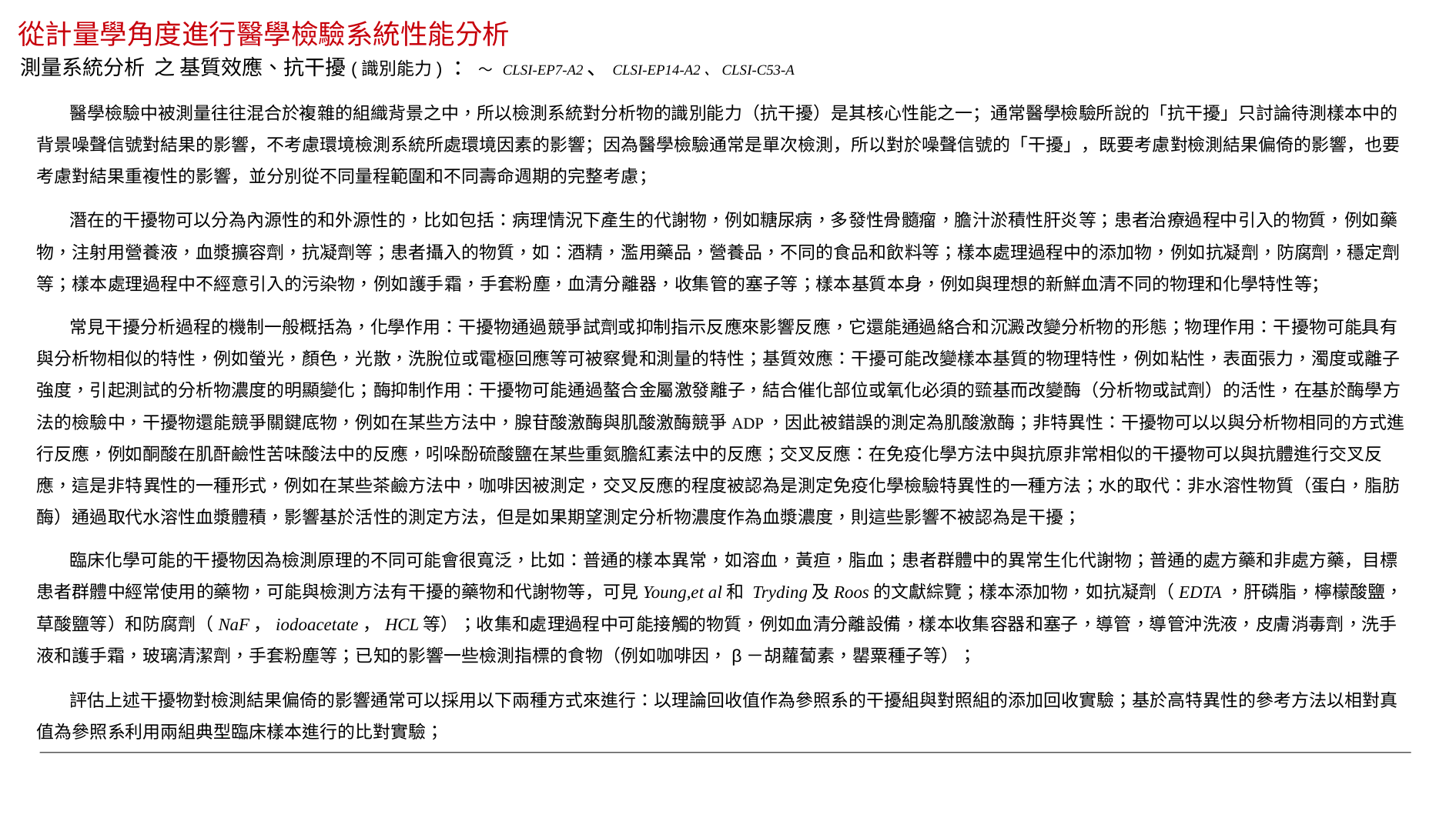

# 從計量學角度進行醫學檢驗系統性能分析
測量系統分析  之 基質效應、抗干擾(識別能力) ： ～ CLSI-EP7-A2、CLSI-EP14-A2、CLSI-C53-A
       醫學檢驗中被測量往往混合於複雜的組織背景之中，所以檢測系統對分析物的識別能力（抗干擾）是其核心性能之一；通常醫學檢驗所說的「抗干擾」只討論待測樣本中的背景噪聲信號對結果的影響，不考慮環境檢測系統所處環境因素的影響；因為醫學檢驗通常是單次檢測，所以對於噪聲信號的「干擾」，既要考慮對檢測結果偏倚的影響，也要考慮對結果重複性的影響，並分別從不同量程範圍和不同壽命週期的完整考慮；
       潛在的干擾物可以分為內源性的和外源性的，比如包括：病理情況下產生的代謝物，例如糖尿病，多發性骨髓瘤，膽汁淤積性肝炎等；患者治療過程中引入的物質，例如藥物，注射用營養液，血漿擴容劑，抗凝劑等；患者攝入的物質，如：酒精，濫用藥品，營養品，不同的食品和飲料等；樣本處理過程中的添加物，例如抗凝劑，防腐劑，穩定劑等；樣本處理過程中不經意引入的污染物，例如護手霜，手套粉塵，血清分離器，收集管的塞子等；樣本基質本身，例如與理想的新鮮血清不同的物理和化學特性等；
       常見干擾分析過程的機制一般概括為，化學作用：干擾物通過競爭試劑或抑制指示反應來影響反應，它還能通過絡合和沉澱改變分析物的形態；物理作用：干擾物可能具有與分析物相似的特性，例如螢光，顏色，光散，洗脫位或電極回應等可被察覺和測量的特性；基質效應：干擾可能改變樣本基質的物理特性，例如粘性，表面張力，濁度或離子強度，引起測試的分析物濃度的明顯變化；酶抑制作用：干擾物可能通過螯合金屬激發離子，結合催化部位或氧化必須的巰基而改變酶（分析物或試劑）的活性，在基於酶學方法的檢驗中，干擾物還能競爭關鍵底物，例如在某些方法中，腺苷酸激酶與肌酸激酶競爭ADP，因此被錯誤的測定為肌酸激酶；非特異性：干擾物可以以與分析物相同的方式進行反應，例如酮酸在肌酐鹼性苦味酸法中的反應，吲哚酚硫酸鹽在某些重氮膽紅素法中的反應；交叉反應：在免疫化學方法中與抗原非常相似的干擾物可以與抗體進行交叉反應，這是非特異性的一種形式，例如在某些茶鹼方法中，咖啡因被測定，交叉反應的程度被認為是測定免疫化學檢驗特異性的一種方法；水的取代：非水溶性物質（蛋白，脂肪酶）通過取代水溶性血漿體積，影響基於活性的測定方法，但是如果期望測定分析物濃度作為血漿濃度，則這些影響不被認為是干擾；
       臨床化學可能的干擾物因為檢測原理的不同可能會很寬泛，比如：普通的樣本異常，如溶血，黃疸，脂血；患者群體中的異常生化代謝物；普通的處方藥和非處方藥，目標患者群體中經常使用的藥物，可能與檢測方法有干擾的藥物和代謝物等，可見Young,et al和 Tryding及Roos的文獻綜覽；樣本添加物，如抗凝劑（EDTA，肝磷脂，檸檬酸鹽，草酸鹽等）和防腐劑（NaF，iodoacetate，HCL等）；收集和處理過程中可能接觸的物質，例如血清分離設備，樣本收集容器和塞子，導管，導管沖洗液，皮膚消毒劑，洗手液和護手霜，玻璃清潔劑，手套粉塵等；已知的影響一些檢測指標的食物（例如咖啡因，β－胡蘿蔔素，罌粟種子等）；
       評估上述干擾物對檢測結果偏倚的影響通常可以採用以下兩種方式來進行：以理論回收值作為參照系的干擾組與對照組的添加回收實驗；基於高特異性的參考方法以相對真值為參照系利用兩組典型臨床樣本進行的比對實驗；